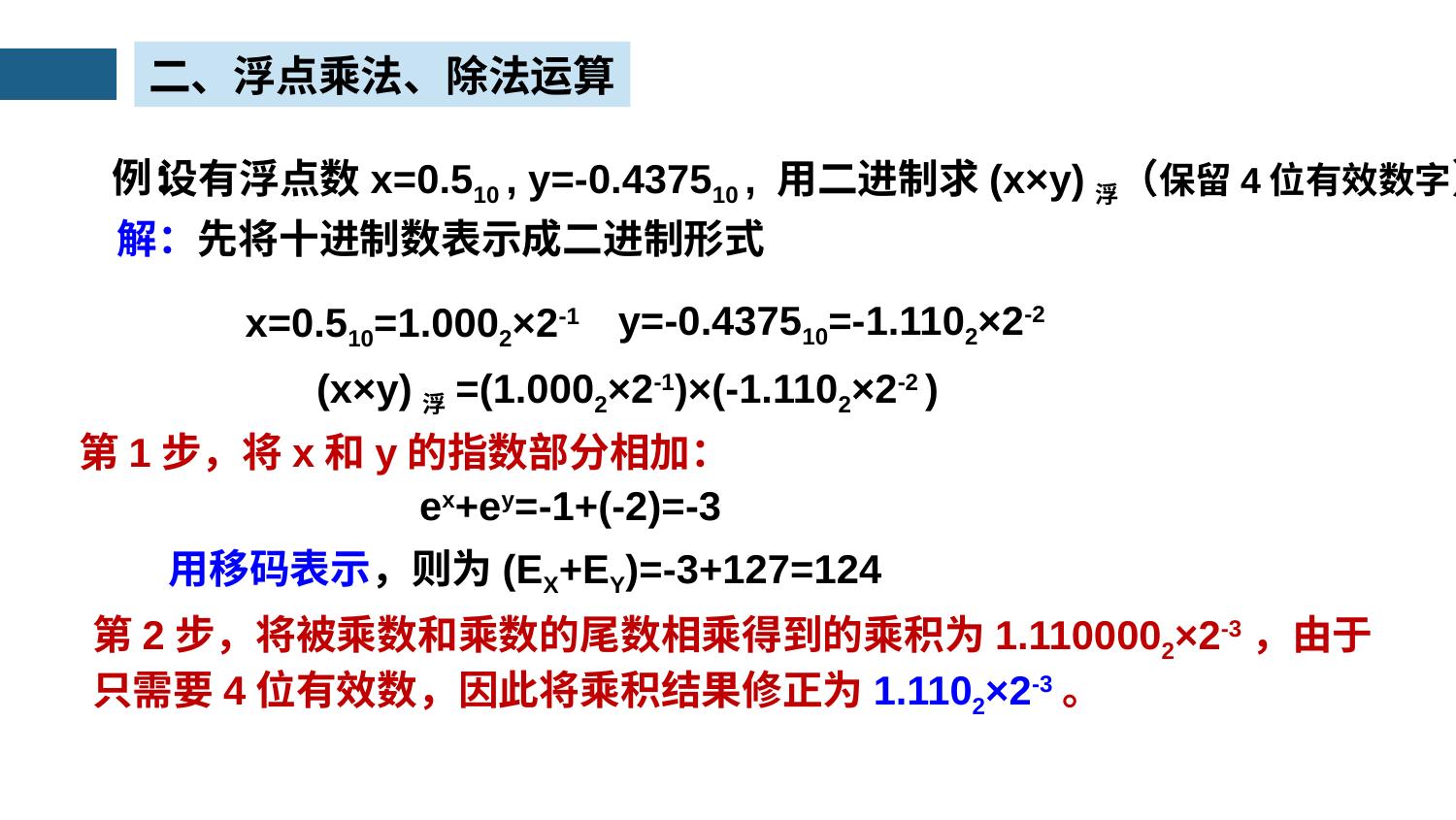

二、浮点乘法、除法运算
例：
设有浮点数x=0.510 , y=-0.437510 , 用二进制求(x×y)浮（保留4位有效数字）
解：先将十进制数表示成二进制形式
y=-0.437510=-1.1102×2-2
x=0.510=1.0002×2-1
(x×y)浮=(1.0002×2-1)×(-1.1102×2-2 )
第1步，将x和y的指数部分相加：
ex+ey=-1+(-2)=-3
用移码表示，则为(EX+EY)=-3+127=124
第2步，将被乘数和乘数的尾数相乘得到的乘积为1.1100002×2-3，由于
只需要4位有效数，因此将乘积结果修正为1.1102×2-3。